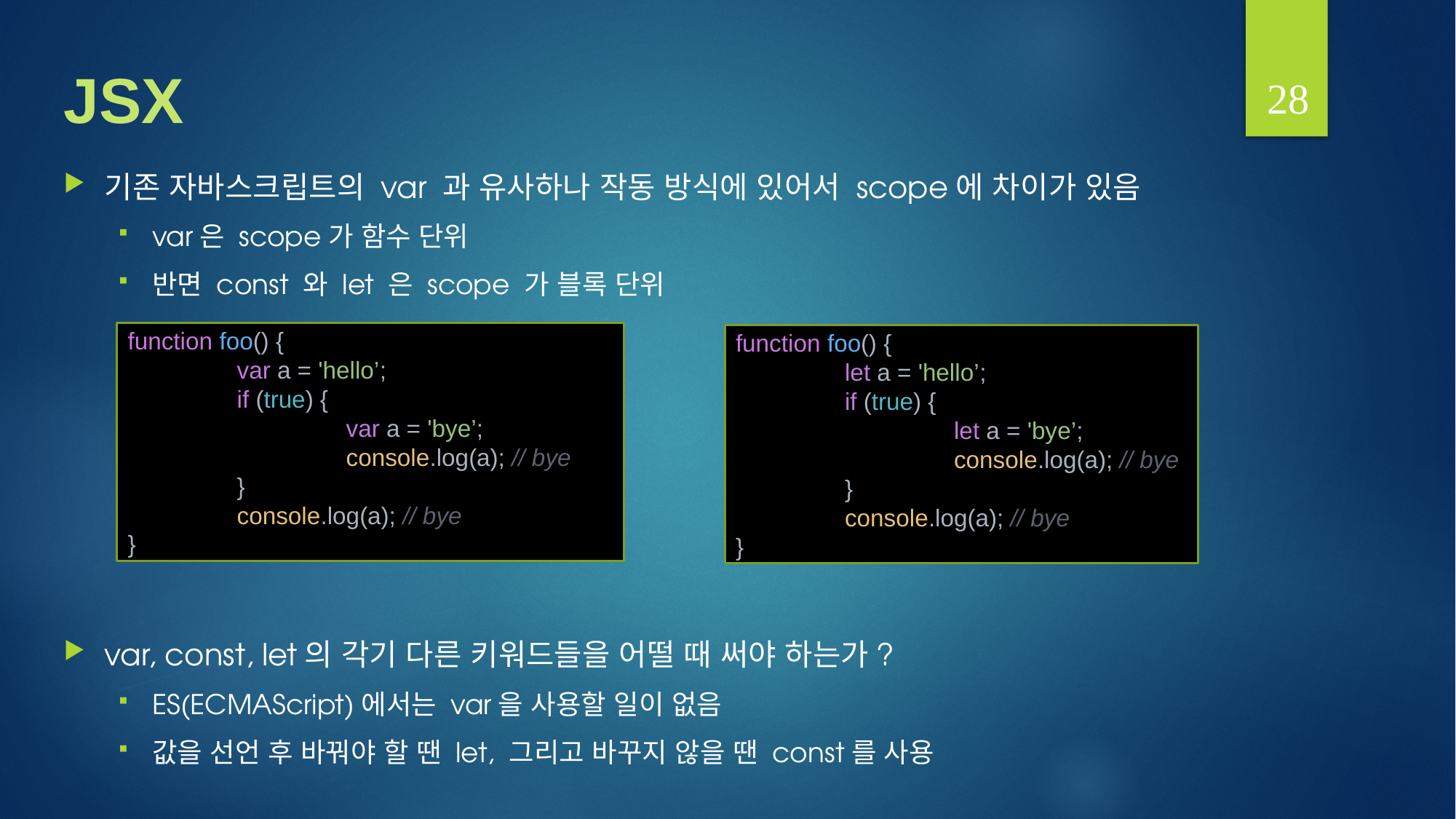

28
# JSX
기존 자바스크립트의 var 과 유사하나 작동 방식에 있어서 scope에 차이가 있음
var은 scope가 함수 단위
반면 const 와 let 은 scope 가 블록 단위

var, const, let의 각기 다른 키워드들을 어떨 때 써야 하는가?
ES(ECMAScript)에서는 var을 사용할 일이 없음
값을 선언 후 바꿔야 할 땐 let, 그리고 바꾸지 않을 땐 const를 사용
function foo() {
	var a = 'hello’;
	if (true) {
		var a = 'bye’;
		console.log(a); // bye
	}
	console.log(a); // bye
}
function foo() {
	let a = 'hello’;
	if (true) {
		let a = 'bye’;
		console.log(a); // bye
	}
	console.log(a); // bye
}